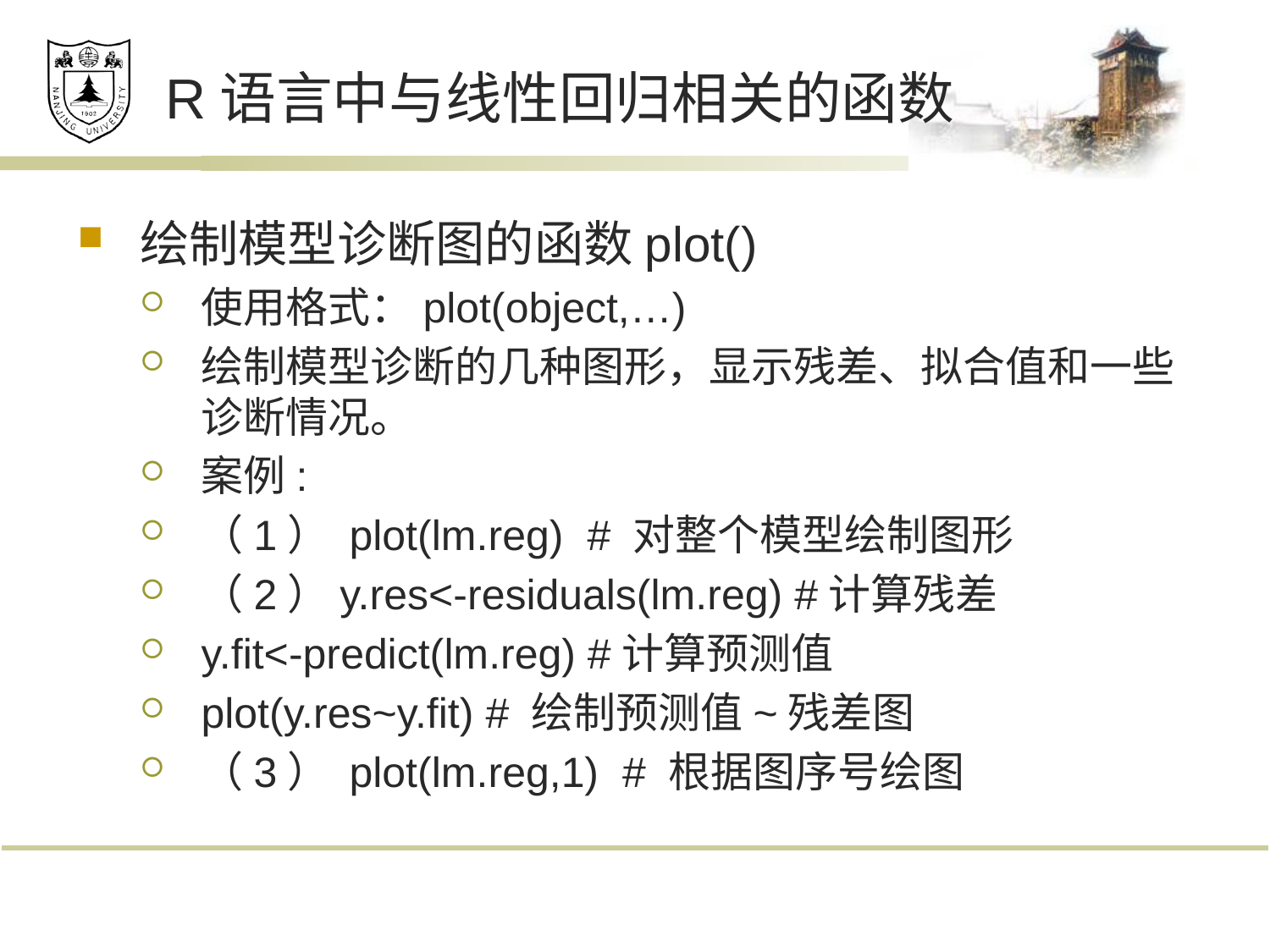

# R语言中与线性回归相关的函数
绘制模型诊断图的函数plot()
使用格式：plot(object,…)
绘制模型诊断的几种图形，显示残差、拟合值和一些诊断情况。
案例:
（1） plot(lm.reg)  # 对整个模型绘制图形
（2）y.res<-residuals(lm.reg) #计算残差
y.fit<-predict(lm.reg) #计算预测值
plot(y.res~y.fit) # 绘制预测值~残差图
（3） plot(lm.reg,1)  # 根据图序号绘图